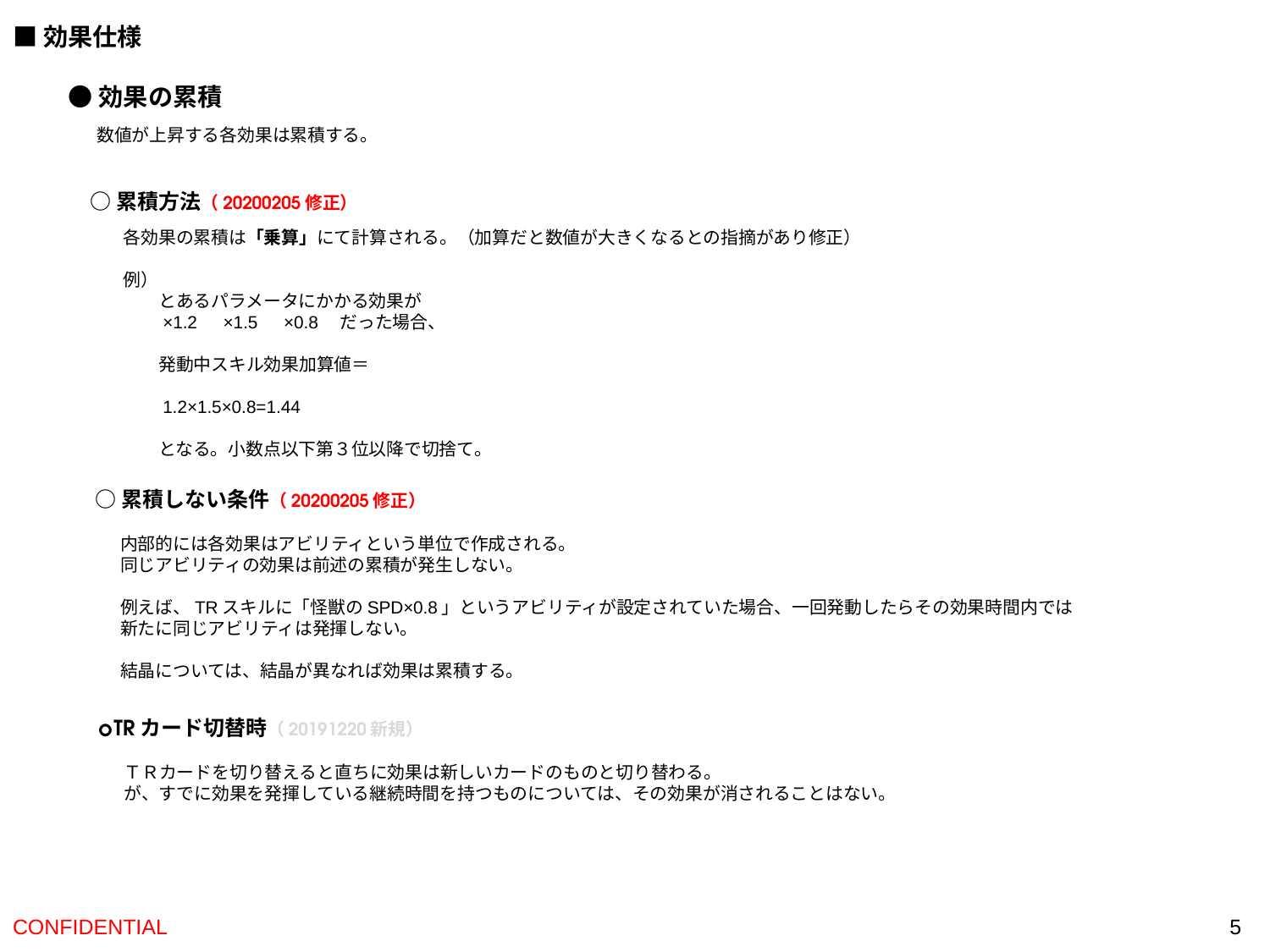

■効果仕様
●効果の累積
数値が上昇する各効果は累積する。
○累積方法（20200205修正）
各効果の累積は「乗算」にて計算される。（加算だと数値が大きくなるとの指摘があり修正）

例）
　　とあるパラメータにかかる効果が
　　×1.2　×1.5　×0.8　だった場合、

　　発動中スキル効果加算値＝

　　1.2×1.5×0.8=1.44

　　となる。小数点以下第３位以降で切捨て。
○累積しない条件（20200205修正）
内部的には各効果はアビリティという単位で作成される。
同じアビリティの効果は前述の累積が発生しない。

例えば、TRスキルに「怪獣のSPD×0.8」というアビリティが設定されていた場合、一回発動したらその効果時間内では
新たに同じアビリティは発揮しない。

結晶については、結晶が異なれば効果は累積する。
○TRカード切替時（20191220新規）
ＴＲカードを切り替えると直ちに効果は新しいカードのものと切り替わる。
が、すでに効果を発揮している継続時間を持つものについては、その効果が消されることはない。
5
CONFIDENTIAL